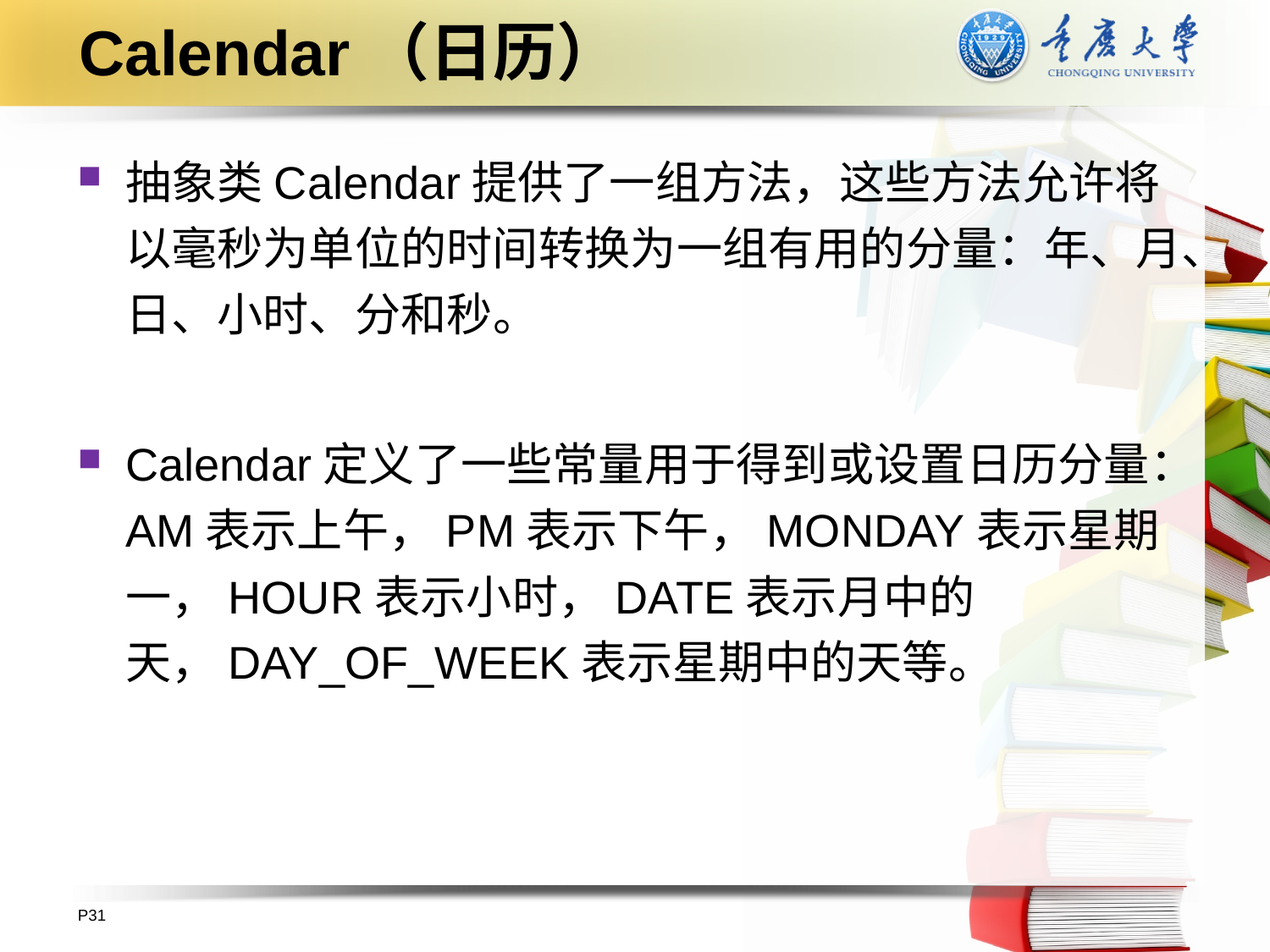

# Calendar（日历）
抽象类Calendar提供了一组方法，这些方法允许将以毫秒为单位的时间转换为一组有用的分量：年、月、日、小时、分和秒。

Calendar定义了一些常量用于得到或设置日历分量：AM表示上午，PM表示下午，MONDAY表示星期一，HOUR表示小时，DATE表示月中的天，DAY_OF_WEEK表示星期中的天等。
P31